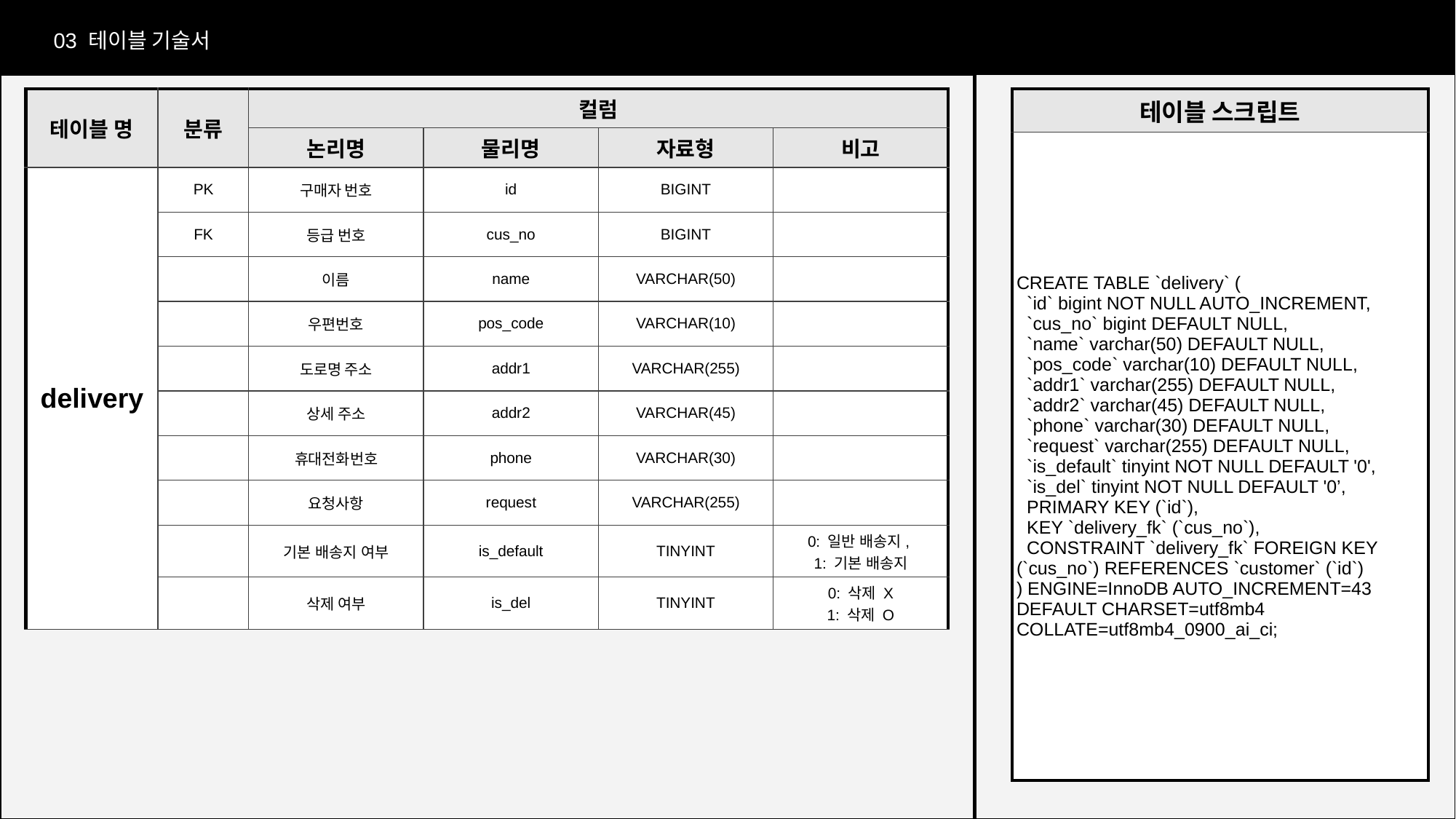

03 테이블 기술서

테이블 기술서
| 테이블 명 | 분류 | 컬럼 |  |  |  |
| --- | --- | --- | --- | --- | --- |
|  |  | 논리명 | 물리명 | 자료형 | 비고 |
| delivery | PK | 구매자 번호 | id | BIGINT |  |
|  | FK | 등급 번호 | cus\_no | BIGINT |  |
|  |  | 이름 | name | VARCHAR(50) |  |
|  |  | 우편번호 | pos\_code | VARCHAR(10) |  |
|  |  | 도로명 주소 | addr1 | VARCHAR(255) |  |
|  |  | 상세 주소 | addr2 | VARCHAR(45) |  |
|  |  | 휴대전화번호 | phone | VARCHAR(30) |  |
|  |  | 요청사항 | request | VARCHAR(255) |  |
|  |  | 기본 배송지 여부 | is\_default | TINYINT | 0: 일반 배송지, 1: 기본 배송지 |
|  |  | 삭제 여부 | is\_del | TINYINT | 0: 삭제 X 1: 삭제 O |
| 테이블 스크립트 |
| --- |
| CREATE TABLE `delivery` ( `id` bigint NOT NULL AUTO\_INCREMENT, `cus\_no` bigint DEFAULT NULL, `name` varchar(50) DEFAULT NULL, `pos\_code` varchar(10) DEFAULT NULL, `addr1` varchar(255) DEFAULT NULL, `addr2` varchar(45) DEFAULT NULL, `phone` varchar(30) DEFAULT NULL, `request` varchar(255) DEFAULT NULL, `is\_default` tinyint NOT NULL DEFAULT '0', `is\_del` tinyint NOT NULL DEFAULT '0’, PRIMARY KEY (`id`), KEY `delivery\_fk` (`cus\_no`), CONSTRAINT `delivery\_fk` FOREIGN KEY (`cus\_no`) REFERENCES `customer` (`id`) ) ENGINE=InnoDB AUTO\_INCREMENT=43 DEFAULT CHARSET=utf8mb4 COLLATE=utf8mb4\_0900\_ai\_ci; |